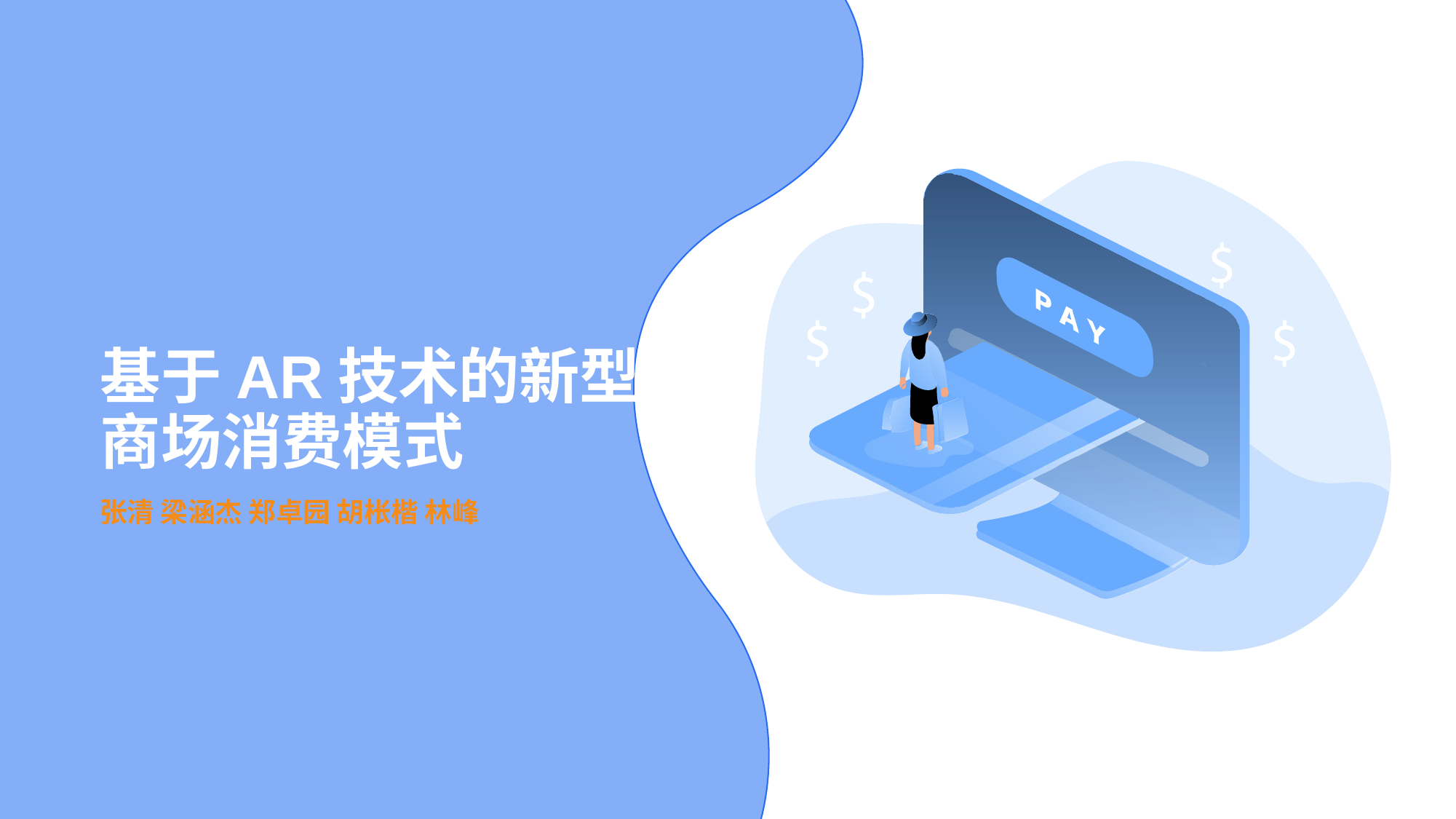

基于AR技术的新型
商场消费模式
张清 梁涵杰 郑卓园 胡枨楷 林峰